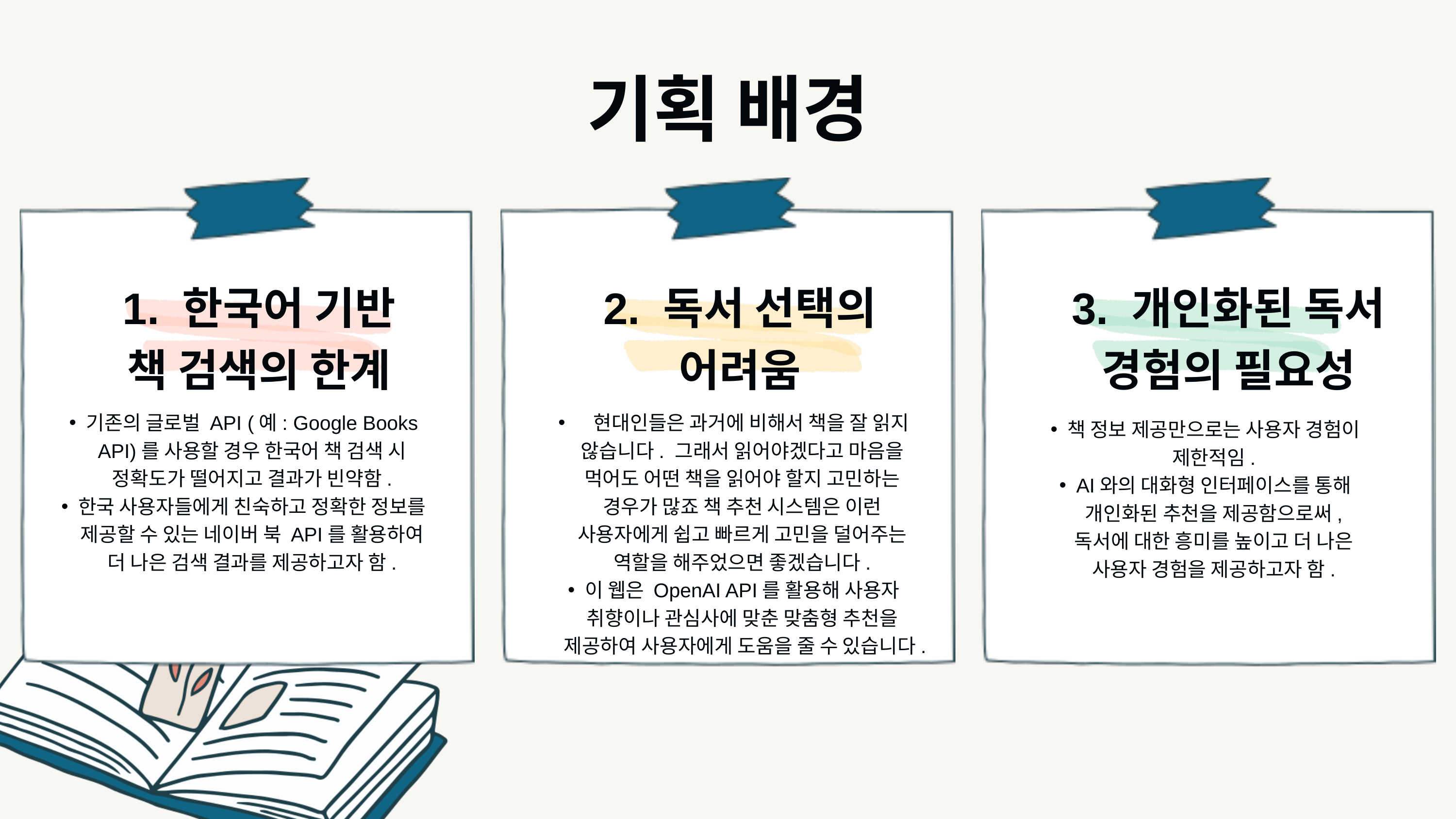

기획 배경

1. 한국어 기반 책 검색의 한계

2. 독서 선택의 어려움
3. 개인화된 독서 경험의 필요성

기존의 글로벌 API (예: Google Books API)를 사용할 경우 한국어 책 검색 시 정확도가 떨어지고 결과가 빈약함.
한국 사용자들에게 친숙하고 정확한 정보를 제공할 수 있는 네이버 북 API를 활용하여 더 나은 검색 결과를 제공하고자 함.

   현대인들은 과거에 비해서 책을 잘 읽지 않습니다. 그래서 읽어야겠다고 마음을 먹어도 어떤 책을 읽어야 할지 고민하는 경우가 많죠 책 추천 시스템은 이런 사용자에게 쉽고 빠르게 고민을 덜어주는 역할을 해주었으면 좋겠습니다.
이 웹은 OpenAI API를 활용해 사용자 취향이나 관심사에 맞춘 맞춤형 추천을 제공하여 사용자에게 도움을 줄 수 있습니다.

책 정보 제공만으로는 사용자 경험이 제한적임.
AI와의 대화형 인터페이스를 통해 개인화된 추천을 제공함으로써, 독서에 대한 흥미를 높이고 더 나은 사용자 경험을 제공하고자 함.